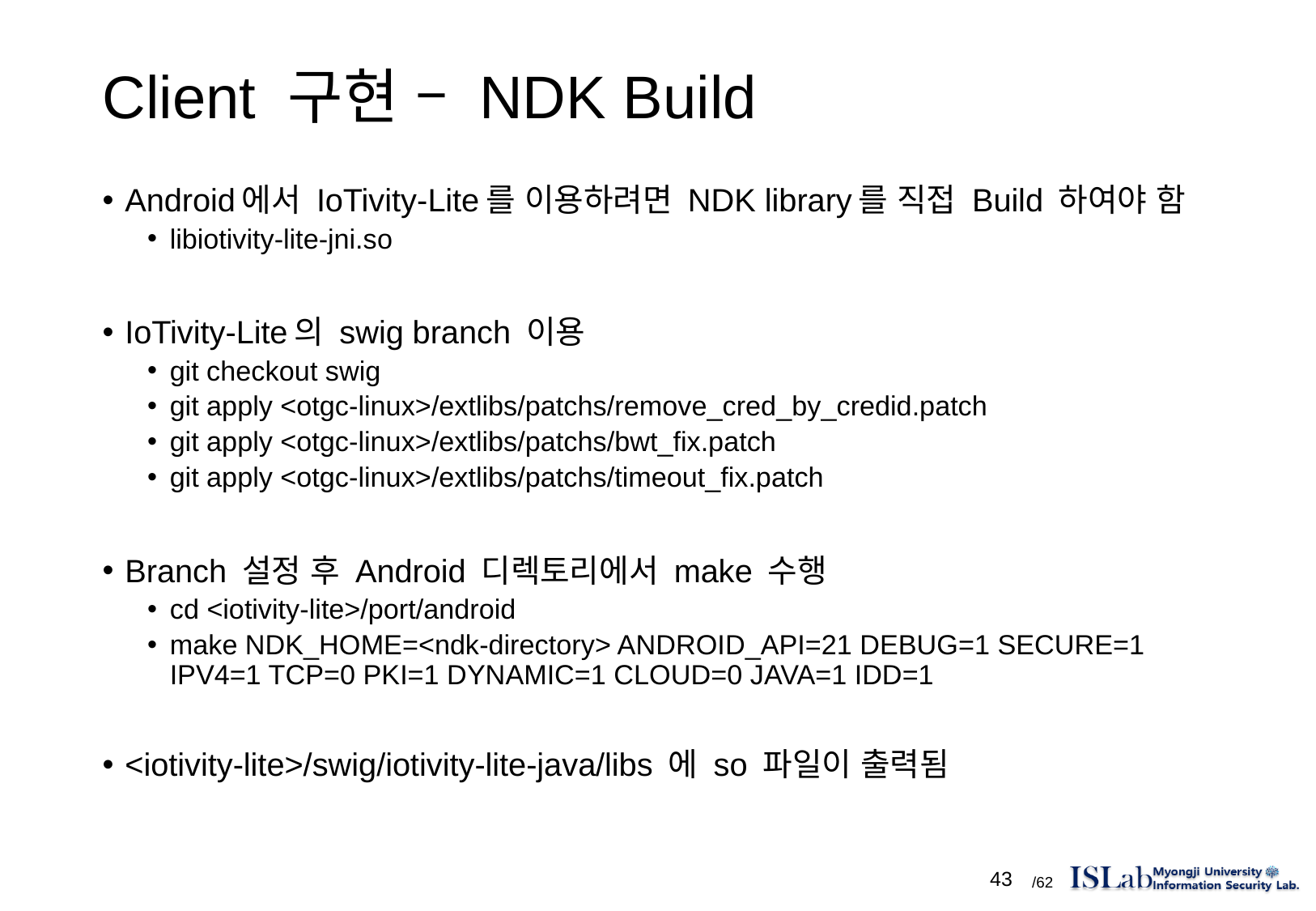

사용할 수 있는 단축키를 확인하려면 물음표를 누르세요.

# Client 구현 – NDK Build
Android에서 IoTivity-Lite를 이용하려면 NDK library를 직접 Build 하여야 함
libiotivity-lite-jni.so

IoTivity-Lite의 swig branch 이용
git checkout swig
git apply <otgc-linux>/extlibs/patchs/remove_cred_by_credid.patch
git apply <otgc-linux>/extlibs/patchs/bwt_fix.patch
git apply <otgc-linux>/extlibs/patchs/timeout_fix.patch

Branch 설정 후 Android 디렉토리에서 make 수행
cd <iotivity-lite>/port/android
make NDK_HOME=<ndk-directory> ANDROID_API=21 DEBUG=1 SECURE=1 IPV4=1 TCP=0 PKI=1 DYNAMIC=1 CLOUD=0 JAVA=1 IDD=1

<iotivity-lite>/swig/iotivity-lite-java/libs 에 so 파일이 출력됨
 43